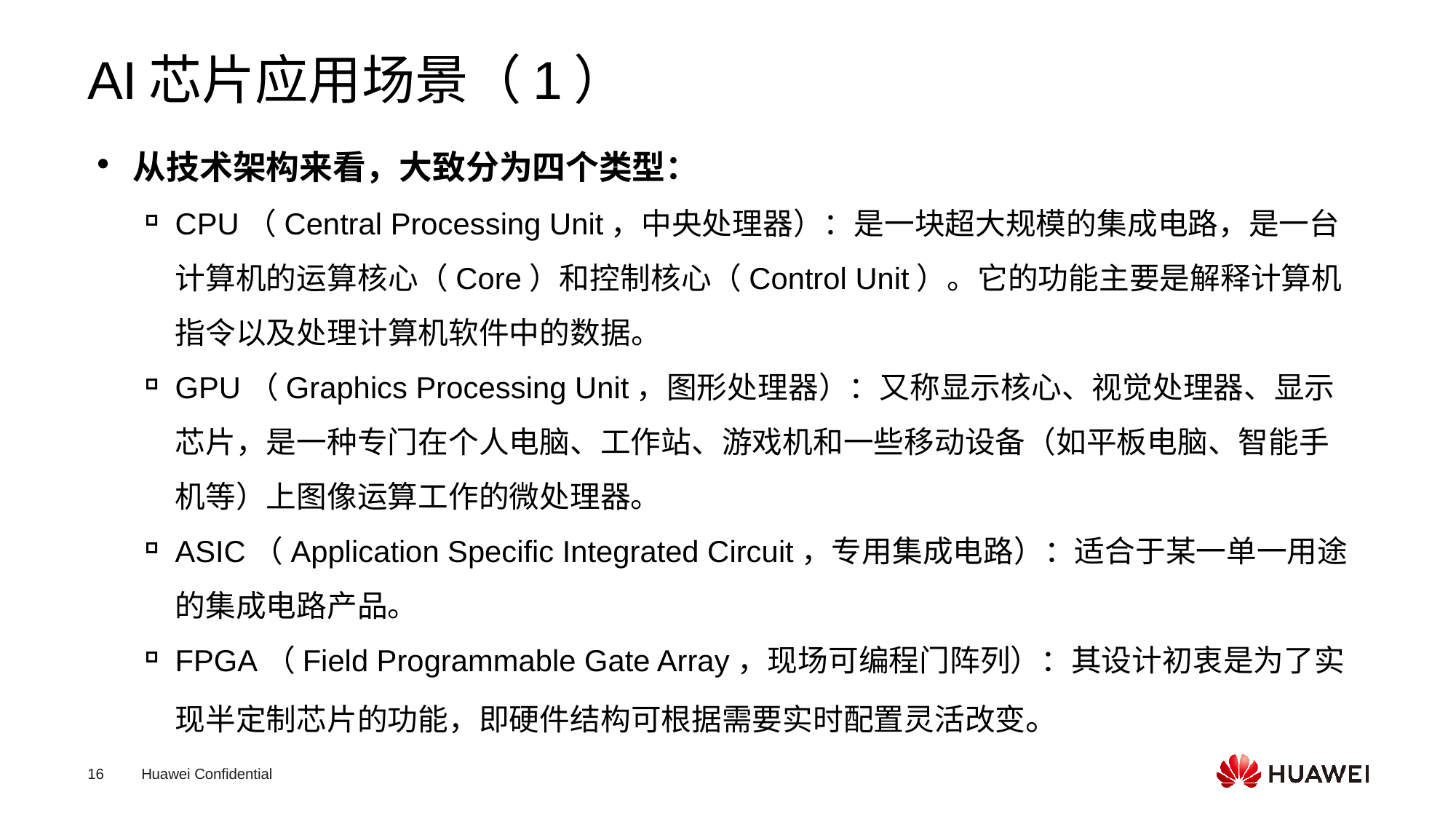

# AI芯片应用场景（1）
从技术架构来看，大致分为四个类型：
CPU（Central Processing Unit，中央处理器）：是一块超大规模的集成电路，是一台计算机的运算核心（Core）和控制核心（Control Unit）。它的功能主要是解释计算机指令以及处理计算机软件中的数据。
GPU（Graphics Processing Unit，图形处理器）：又称显示核心、视觉处理器、显示芯片，是一种专门在个人电脑、工作站、游戏机和一些移动设备（如平板电脑、智能手机等）上图像运算工作的微处理器。
ASIC（Application Specific Integrated Circuit，专用集成电路）：适合于某一单一用途的集成电路产品。
FPGA（Field Programmable Gate Array，现场可编程门阵列）：其设计初衷是为了实现半定制芯片的功能，即硬件结构可根据需要实时配置灵活改变。